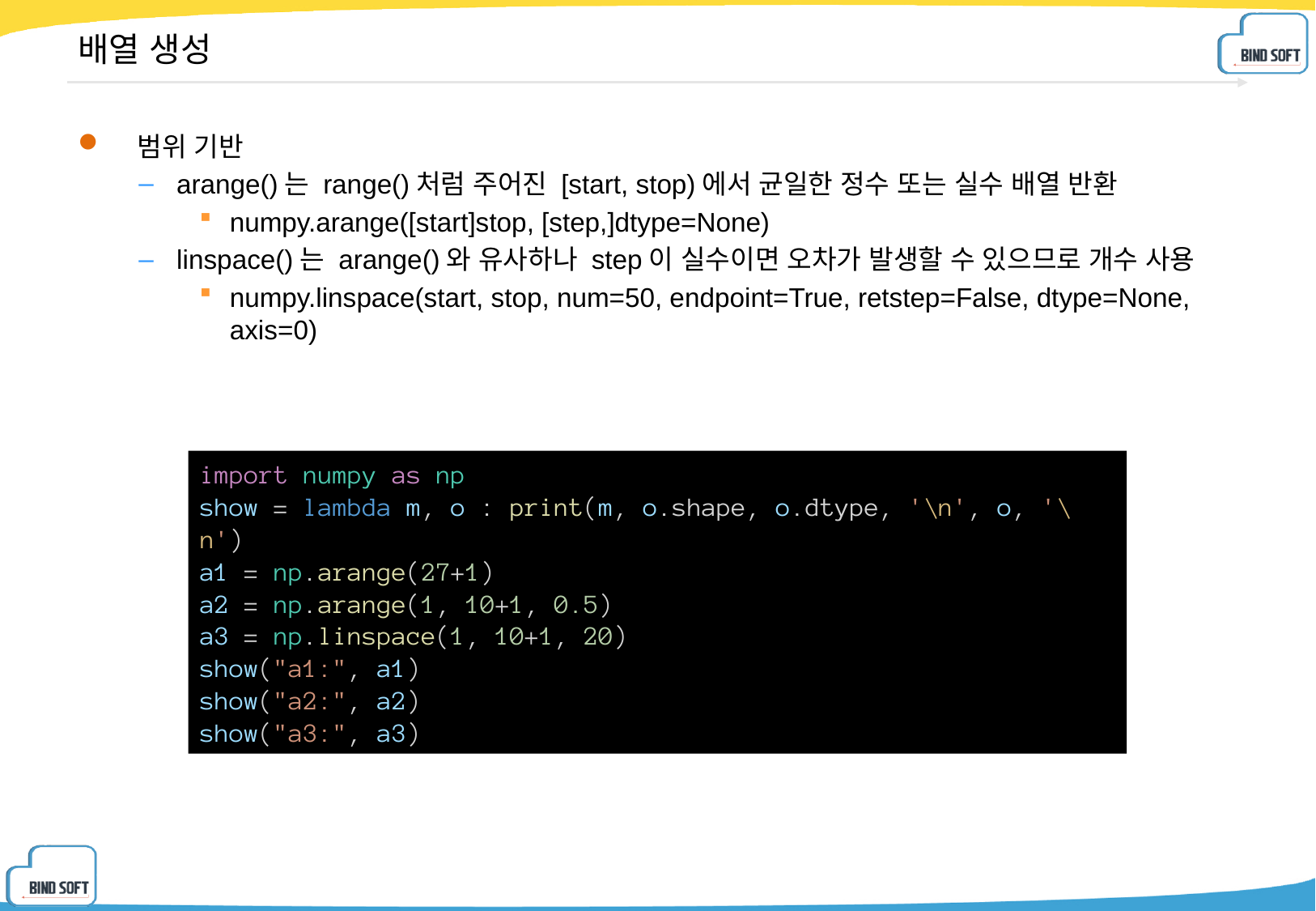

# 배열 생성
 범위 기반
arange()는 range()처럼 주어진 [start, stop)에서 균일한 정수 또는 실수 배열 반환
numpy.arange([start]stop, [step,]dtype=None)
linspace()는 arange()와 유사하나 step이 실수이면 오차가 발생할 수 있으므로 개수 사용
numpy.linspace(start, stop, num=50, endpoint=True, retstep=False, dtype=None, axis=0)

import numpy as np
show = lambda m, o : print(m, o.shape, o.dtype, '\n', o, '\n')
a1 = np.arange(27+1)
a2 = np.arange(1, 10+1, 0.5)
a3 = np.linspace(1, 10+1, 20)
show("a1:", a1)
show("a2:", a2)
show("a3:", a3)